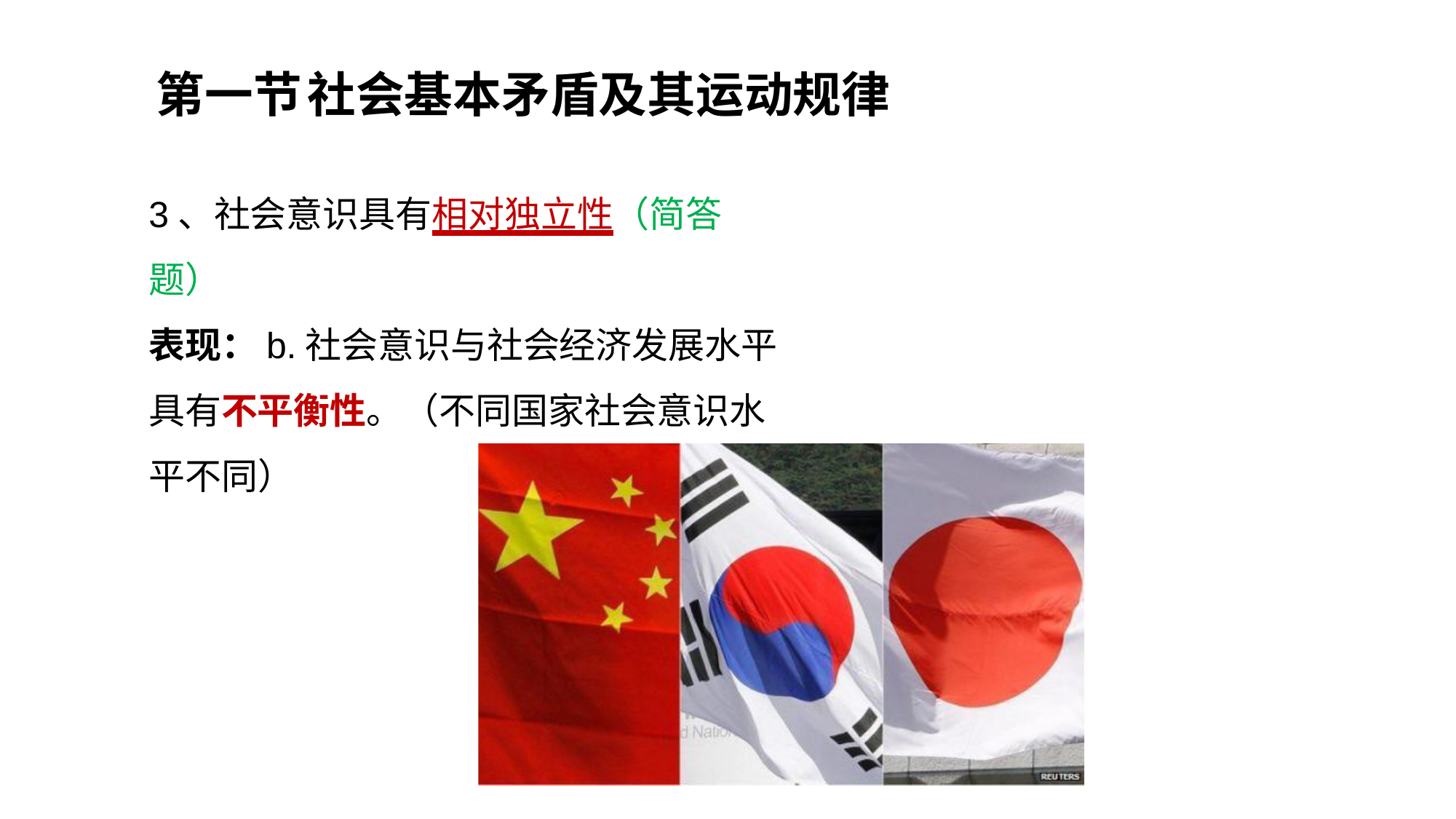

第一节	社会基本矛盾及其运动规律
3、社会意识具有相对独立性（简答题）
表现：b.社会意识与社会经济发展水平具有不平衡性。（不同国家社会意识水平不同）